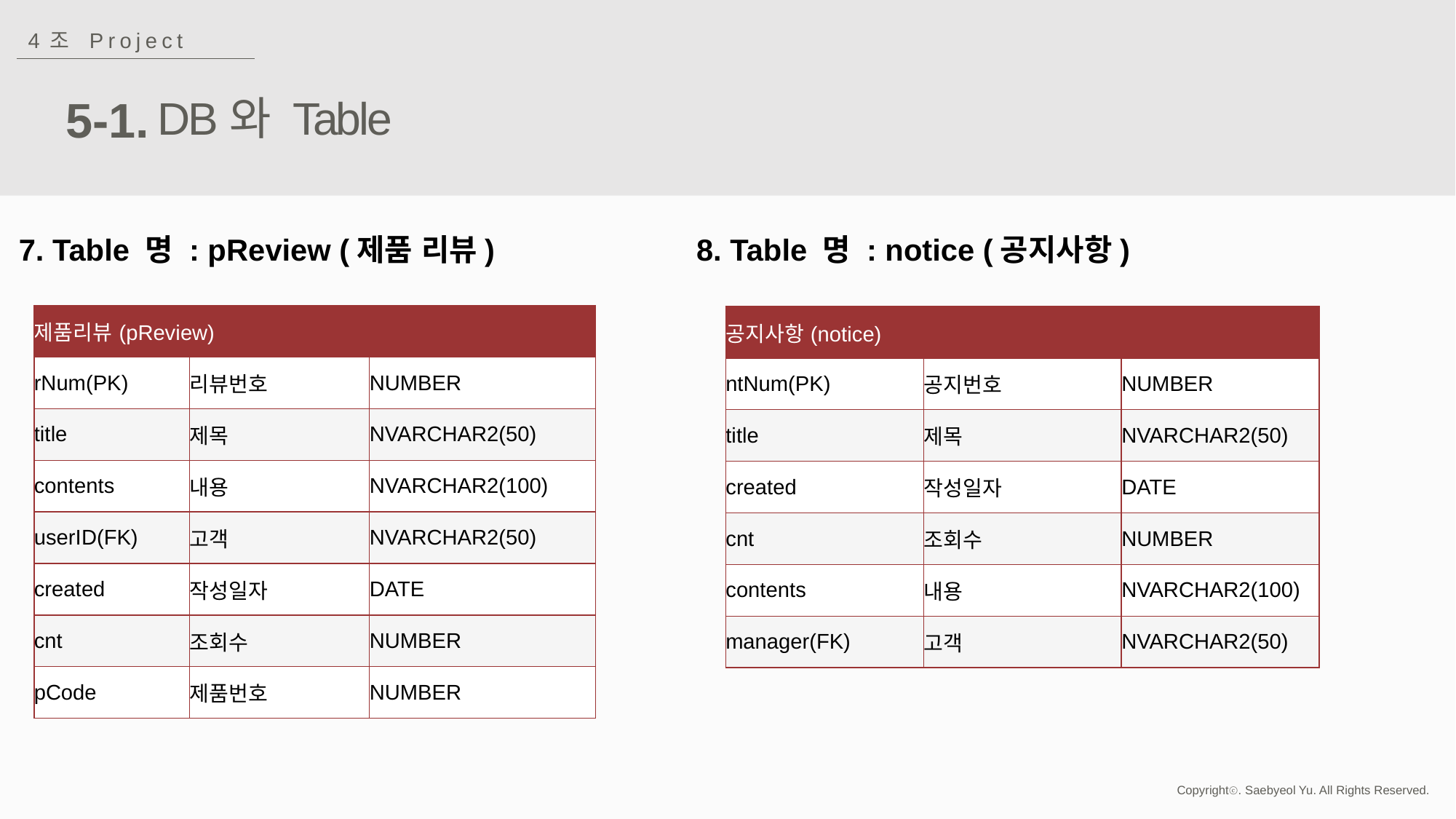

4조 Project
5-1.
DB와 Table
7. Table 명 : pReview (제품 리뷰)

8. Table 명 : notice (공지사항)
| 제품리뷰(pReview) |  |  |
| --- | --- | --- |
| rNum(PK) | 리뷰번호 | NUMBER |
| title | 제목 | NVARCHAR2(50) |
| contents | 내용 | NVARCHAR2(100) |
| userID(FK) | 고객 | NVARCHAR2(50) |
| created | 작성일자 | DATE |
| cnt | 조회수 | NUMBER |
| pCode | 제품번호 | NUMBER |
| 공지사항(notice) |  |  |
| --- | --- | --- |
| ntNum(PK) | 공지번호 | NUMBER |
| title | 제목 | NVARCHAR2(50) |
| created | 작성일자 | DATE |
| cnt | 조회수 | NUMBER |
| contents | 내용 | NVARCHAR2(100) |
| manager(FK) | 고객 | NVARCHAR2(50) |